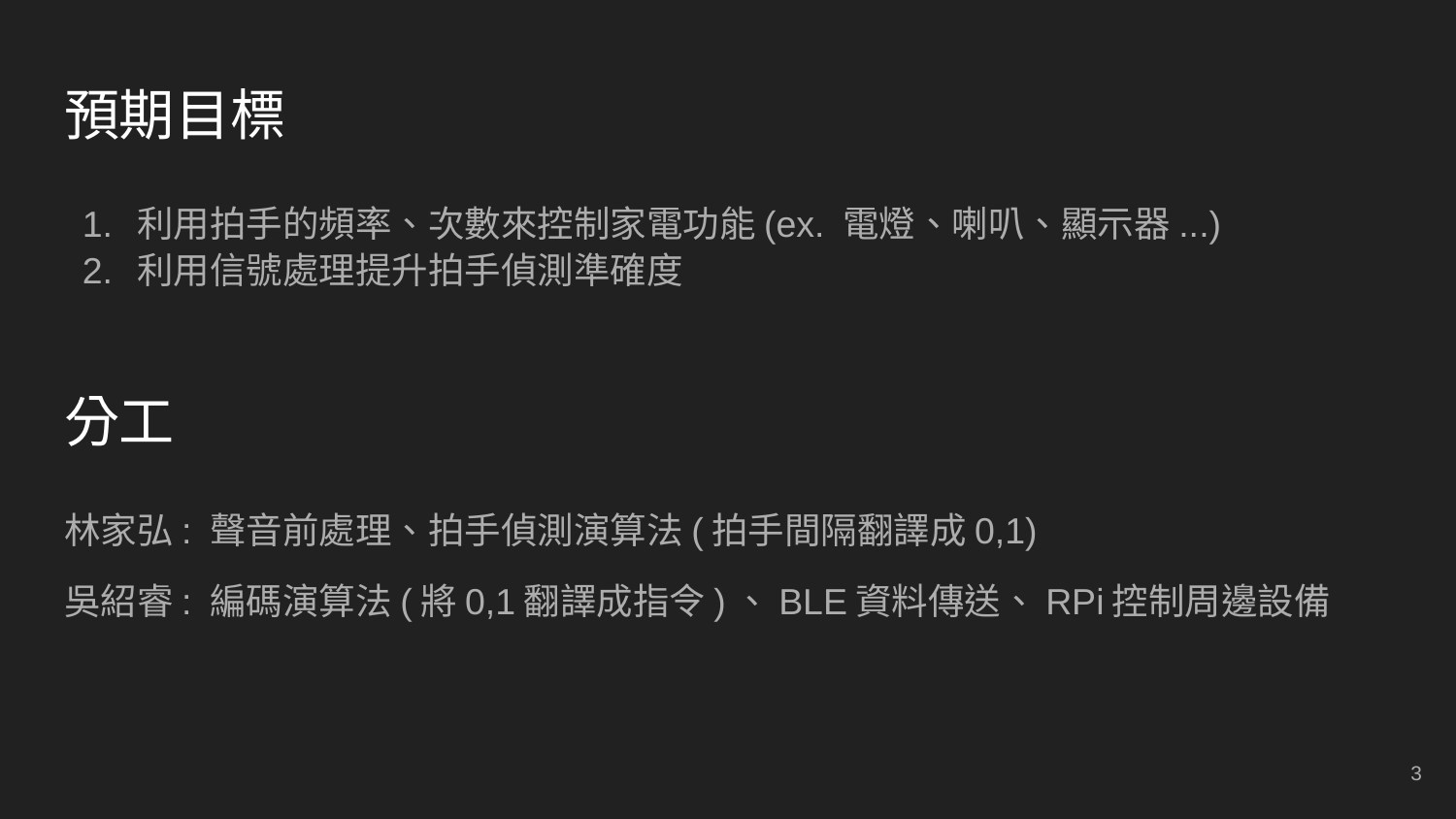

# 預期目標
利用拍手的頻率、次數來控制家電功能(ex. 電燈、喇叭、顯示器...)
利用信號處理提升拍手偵測準確度
分工
林家弘: 聲音前處理、拍手偵測演算法(拍手間隔翻譯成0,1)
吳紹睿: 編碼演算法(將0,1翻譯成指令)、BLE資料傳送、RPi控制周邊設備
3